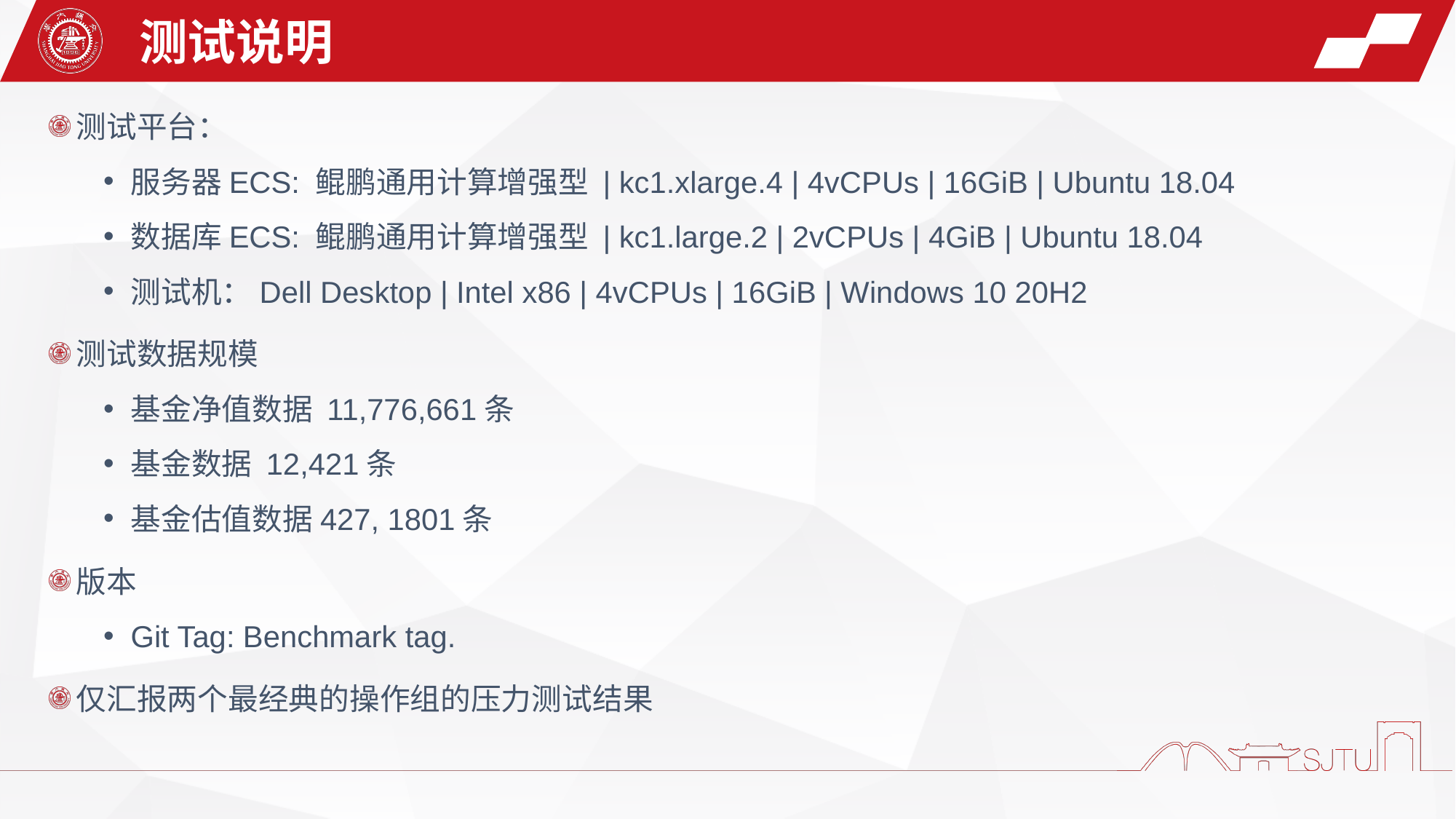

测试说明
测试平台：
服务器ECS: 鲲鹏通用计算增强型 | kc1.xlarge.4 | 4vCPUs | 16GiB | Ubuntu 18.04
数据库ECS: 鲲鹏通用计算增强型 | kc1.large.2 | 2vCPUs | 4GiB | Ubuntu 18.04
测试机：Dell Desktop | Intel x86 | 4vCPUs | 16GiB | Windows 10 20H2
测试数据规模
基金净值数据 11,776,661条
基金数据 12,421条
基金估值数据427, 1801条
版本
Git Tag: Benchmark tag.
仅汇报两个最经典的操作组的压力测试结果